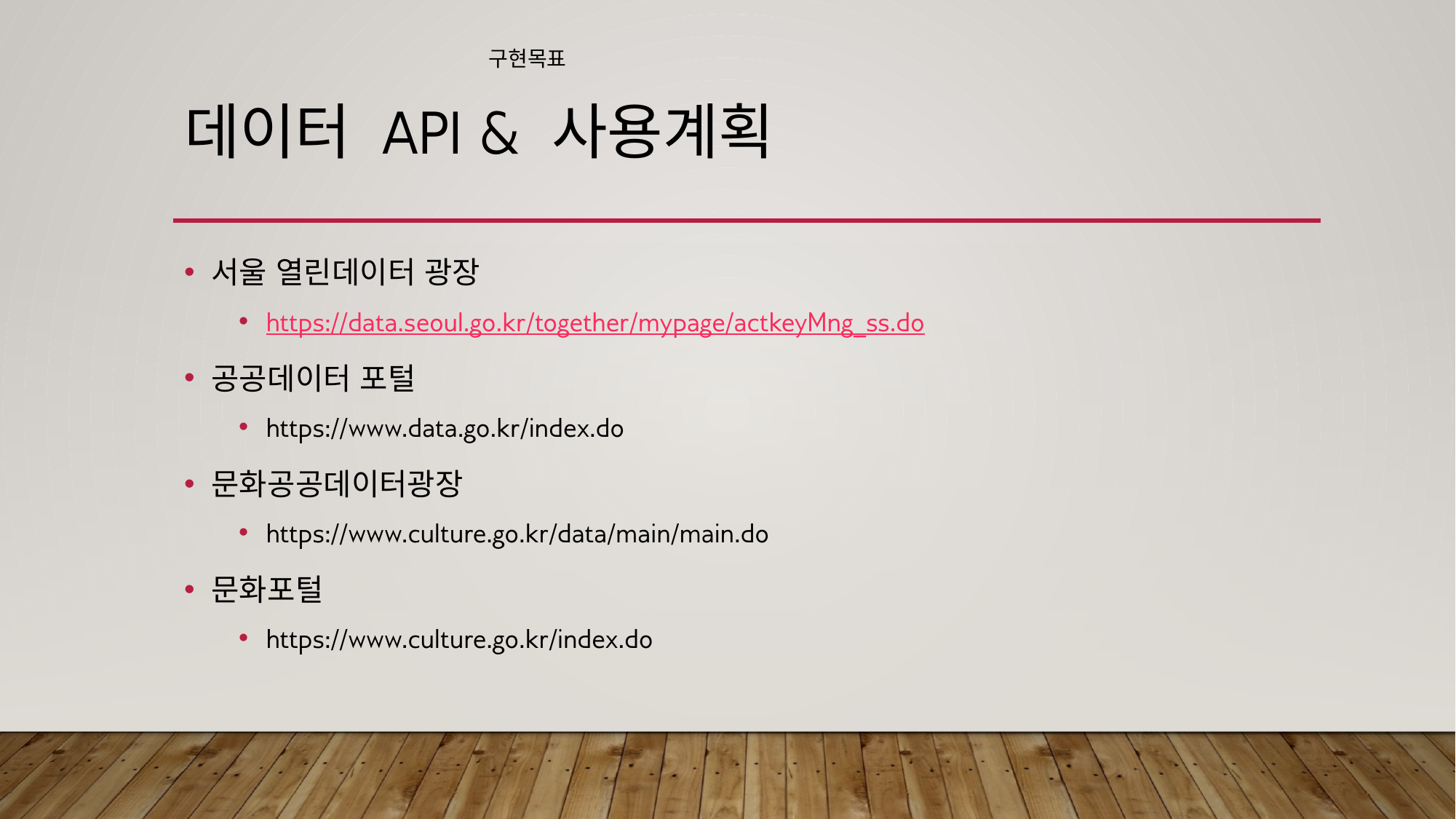

구현목표
# 데이터 API & 사용계획
서울 열린데이터 광장
https://data.seoul.go.kr/together/mypage/actkeyMng_ss.do
공공데이터 포털
https://www.data.go.kr/index.do
문화공공데이터광장
https://www.culture.go.kr/data/main/main.do
문화포털
https://www.culture.go.kr/index.do